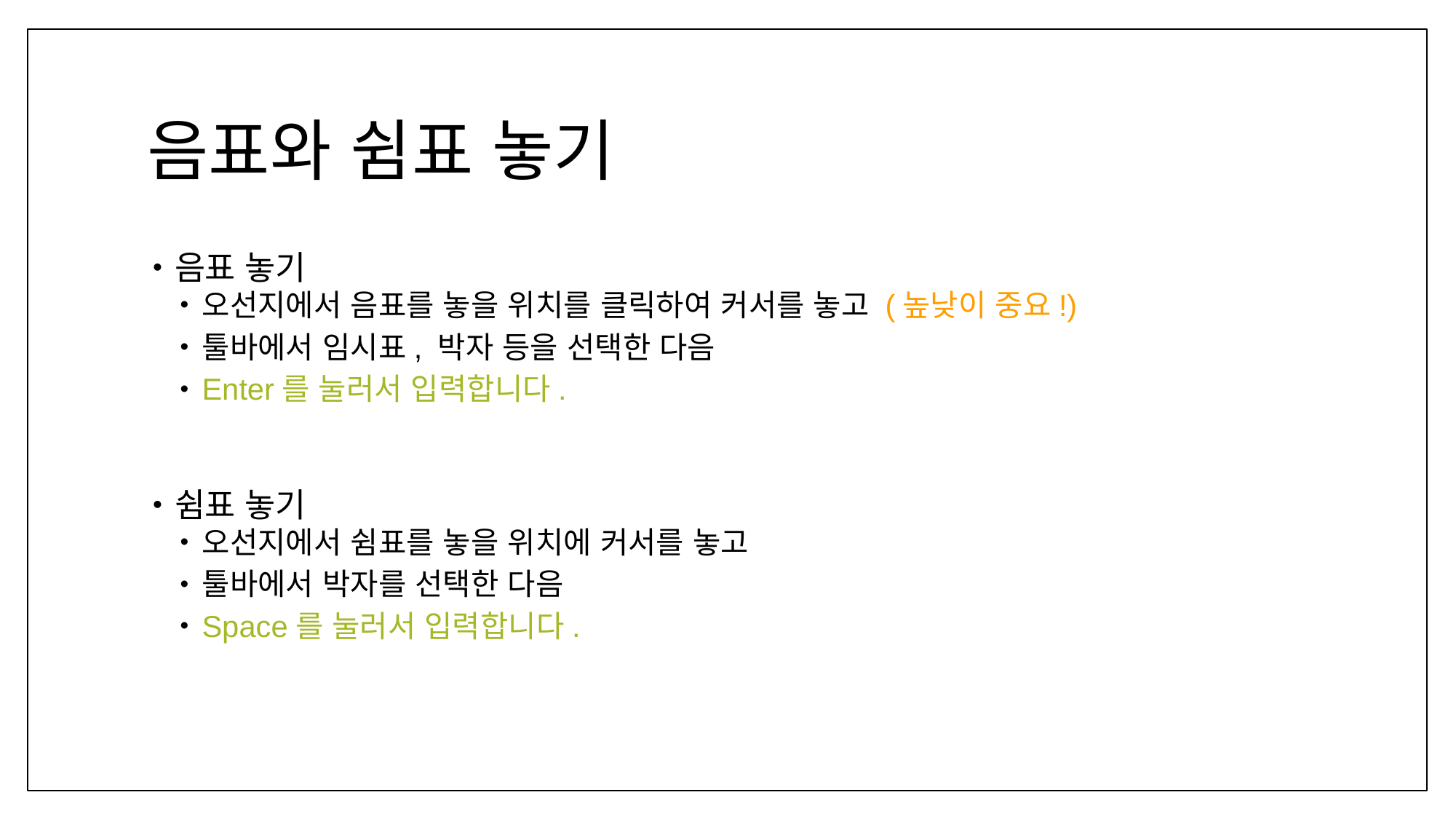

# 음표와 쉼표 놓기
음표 놓기
오선지에서 음표를 놓을 위치를 클릭하여 커서를 놓고 (높낮이 중요!)
툴바에서 임시표, 박자 등을 선택한 다음
Enter를 눌러서 입력합니다.

쉼표 놓기
오선지에서 쉼표를 놓을 위치에 커서를 놓고
툴바에서 박자를 선택한 다음
Space를 눌러서 입력합니다.